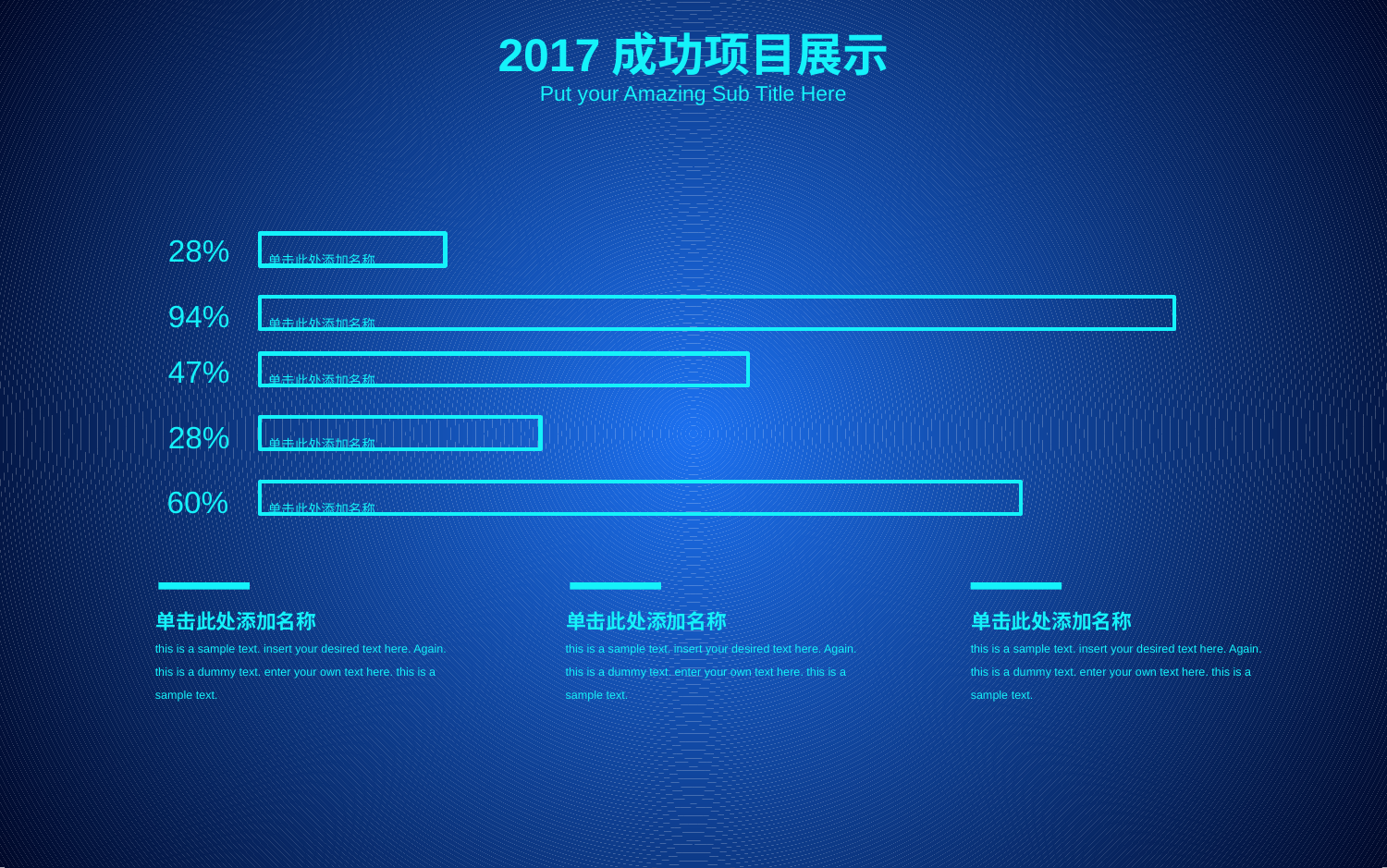

2017成功项目展示
Put your Amazing Sub Title Here
28%
单击此处添加名称

94%
单击此处添加名称

47%
单击此处添加名称

28%
单击此处添加名称

60%
单击此处添加名称

单击此处添加名称
this is a sample text. insert your desired text here. Again. this is a dummy text. enter your own text here. this is a sample text.
单击此处添加名称
this is a sample text. insert your desired text here. Again. this is a dummy text. enter your own text here. this is a sample text.
单击此处添加名称
this is a sample text. insert your desired text here. Again. this is a dummy text. enter your own text here. this is a sample text.